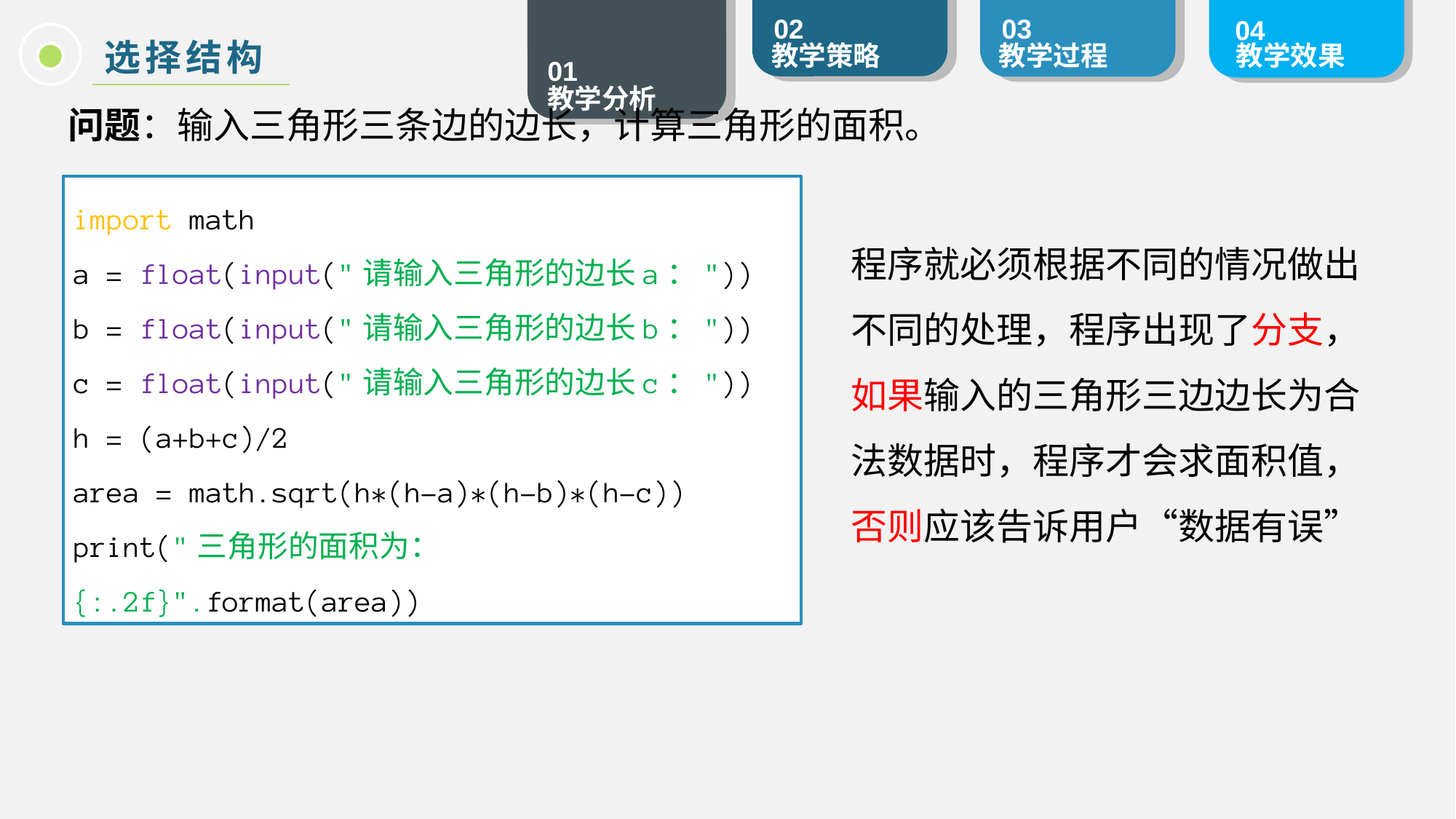

选择结构
问题：输入三角形三条边的边长，计算三角形的面积。
import math
a = float(input("请输入三角形的边长a："))
b = float(input("请输入三角形的边长b："))
c = float(input("请输入三角形的边长c："))
h = (a+b+c)/2
area = math.sqrt(h*(h-a)*(h-b)*(h-c))
print("三角形的面积为：{:.2f}".format(area))
程序就必须根据不同的情况做出不同的处理，程序出现了分支，如果输入的三角形三边边长为合法数据时，程序才会求面积值，否则应该告诉用户“数据有误”